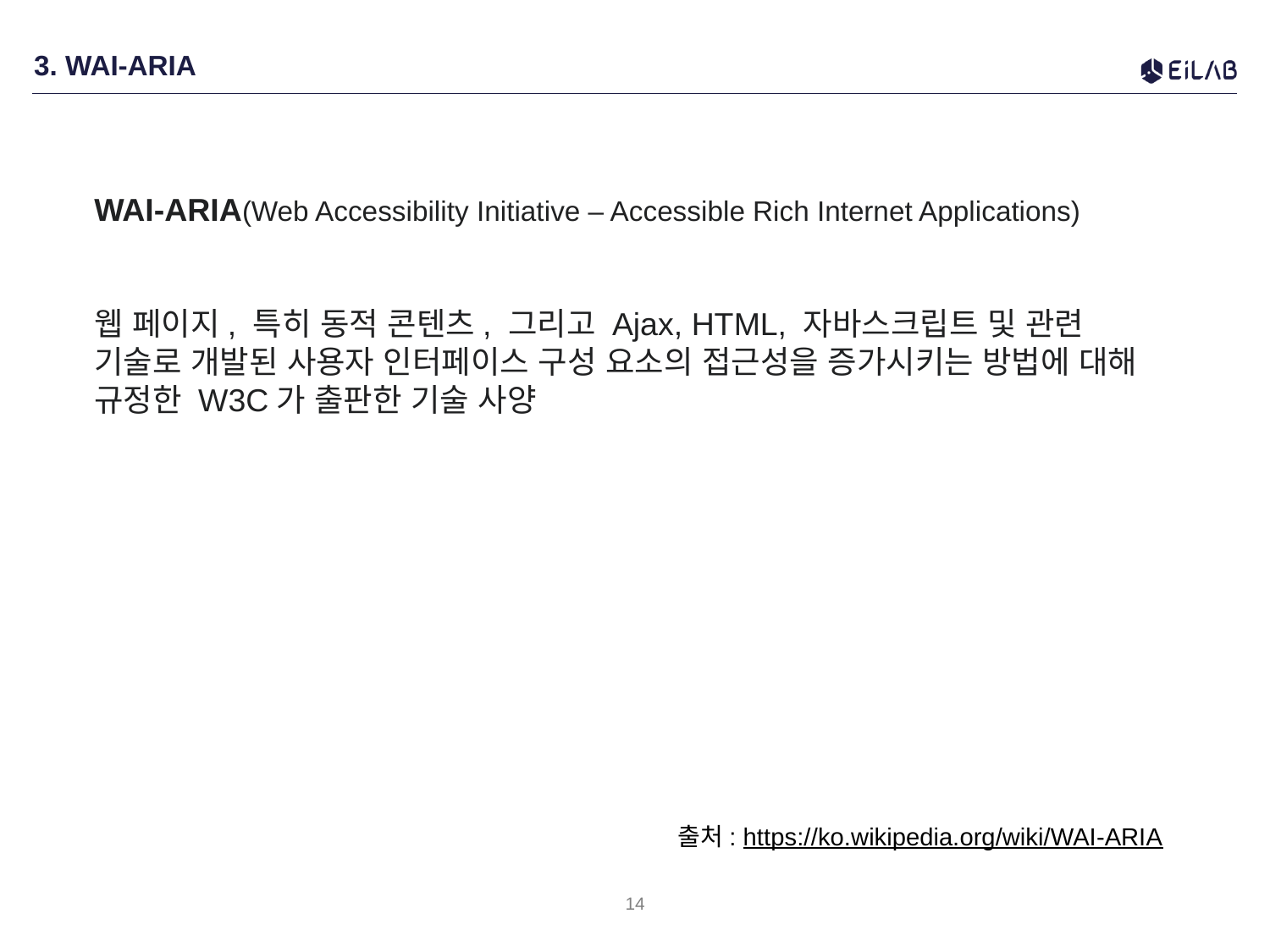

# 3. WAI-ARIA
WAI-ARIA(Web Accessibility Initiative – Accessible Rich Internet Applications)

웹 페이지, 특히 동적 콘텐츠, 그리고 Ajax, HTML, 자바스크립트 및 관련 기술로 개발된 사용자 인터페이스 구성 요소의 접근성을 증가시키는 방법에 대해 규정한 W3C가 출판한 기술 사양

출처: https://ko.wikipedia.org/wiki/WAI-ARIA